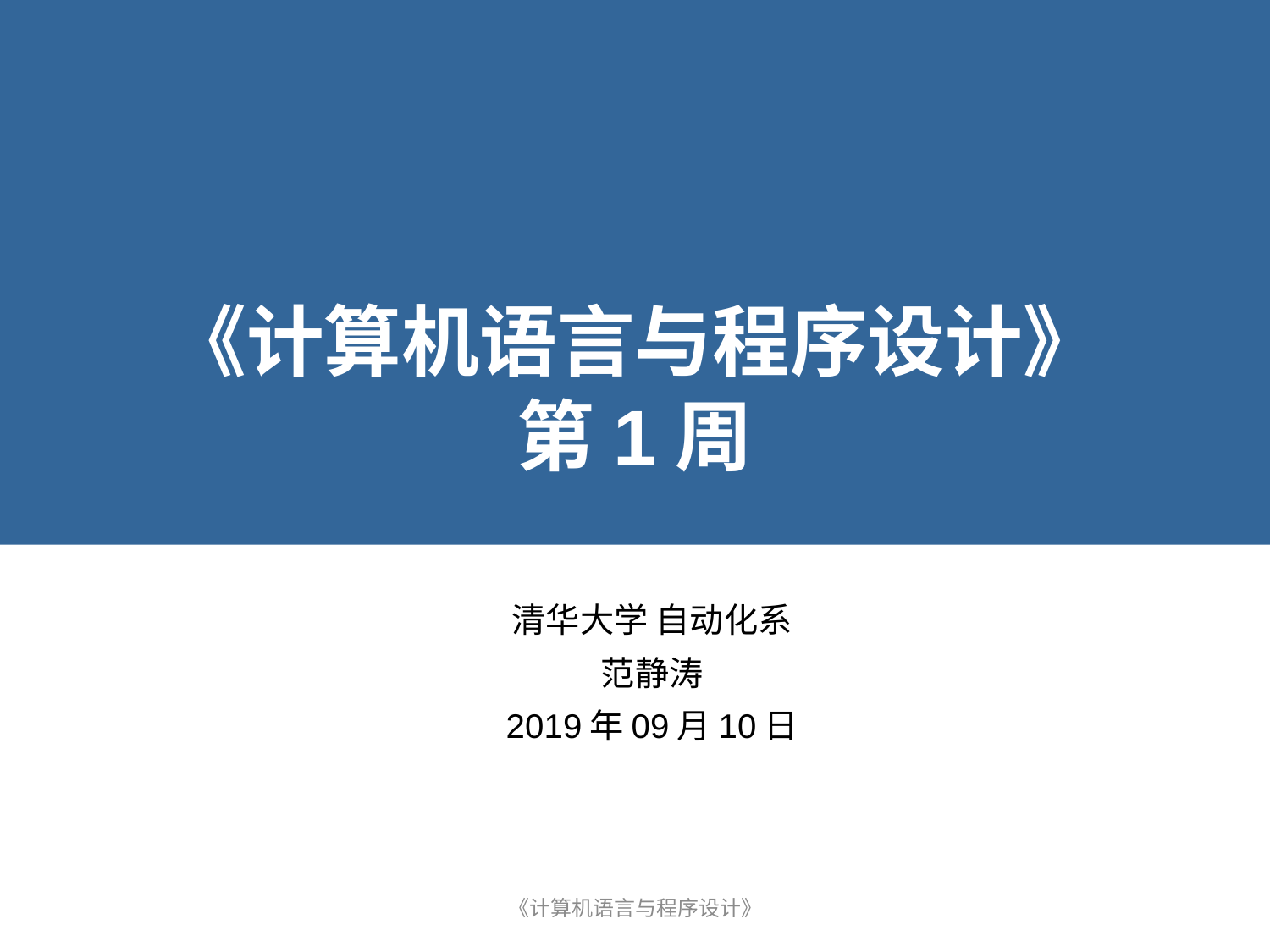

# 《计算机语言与程序设计》 第1周
清华大学 自动化系
范静涛
2019年09月10日

《计算机语言与程序设计》
1